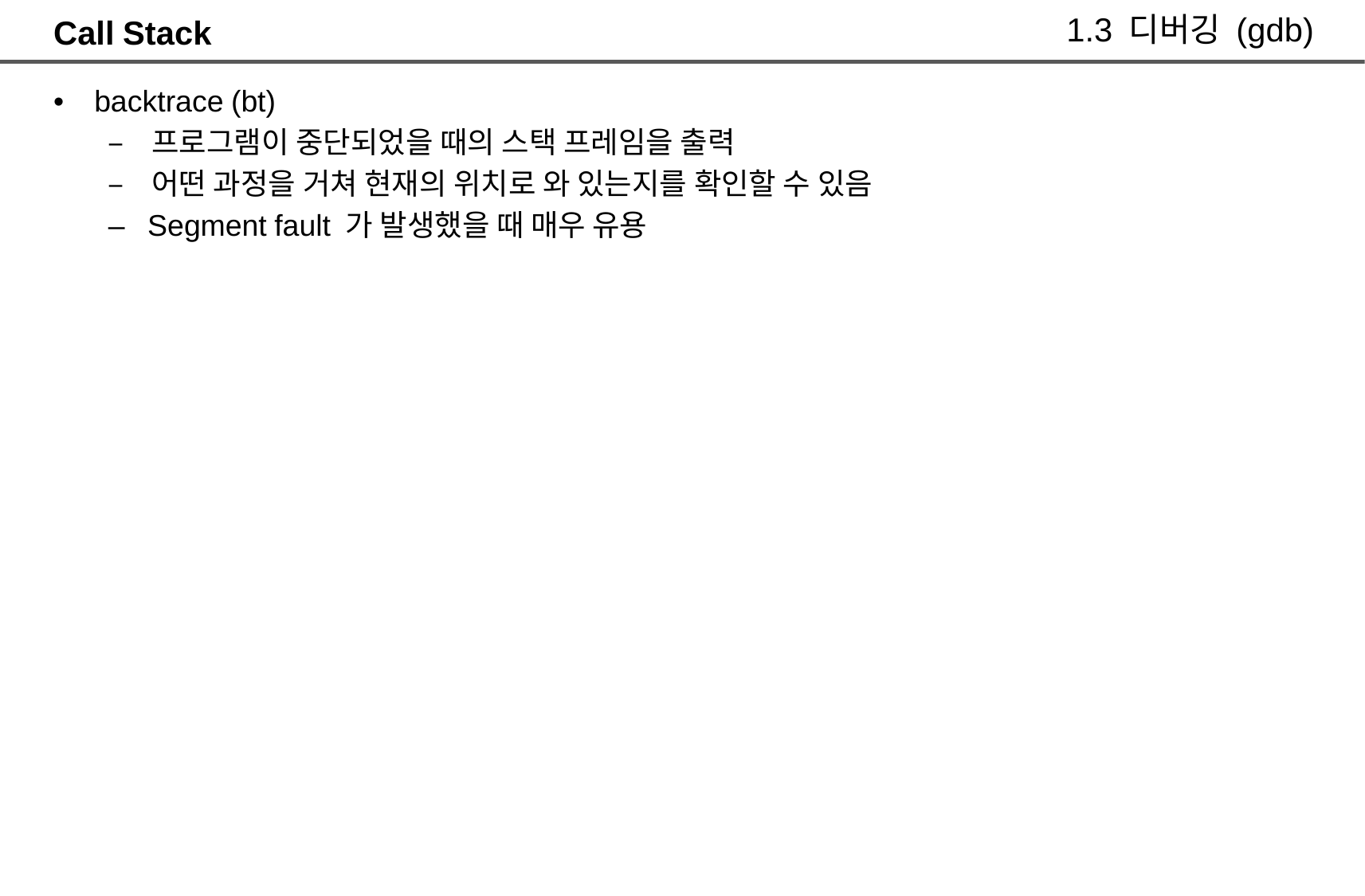

1.3 디버깅 (gdb)
Call Stack

•    backtrace (bt)
	–   프로그램이 중단되었을 때의 스택 프레임을 출력
	–   어떤 과정을 거쳐 현재의 위치로 와 있는지를 확인할 수 있음
	–   Segment fault 가 발생했을 때 매우 유용